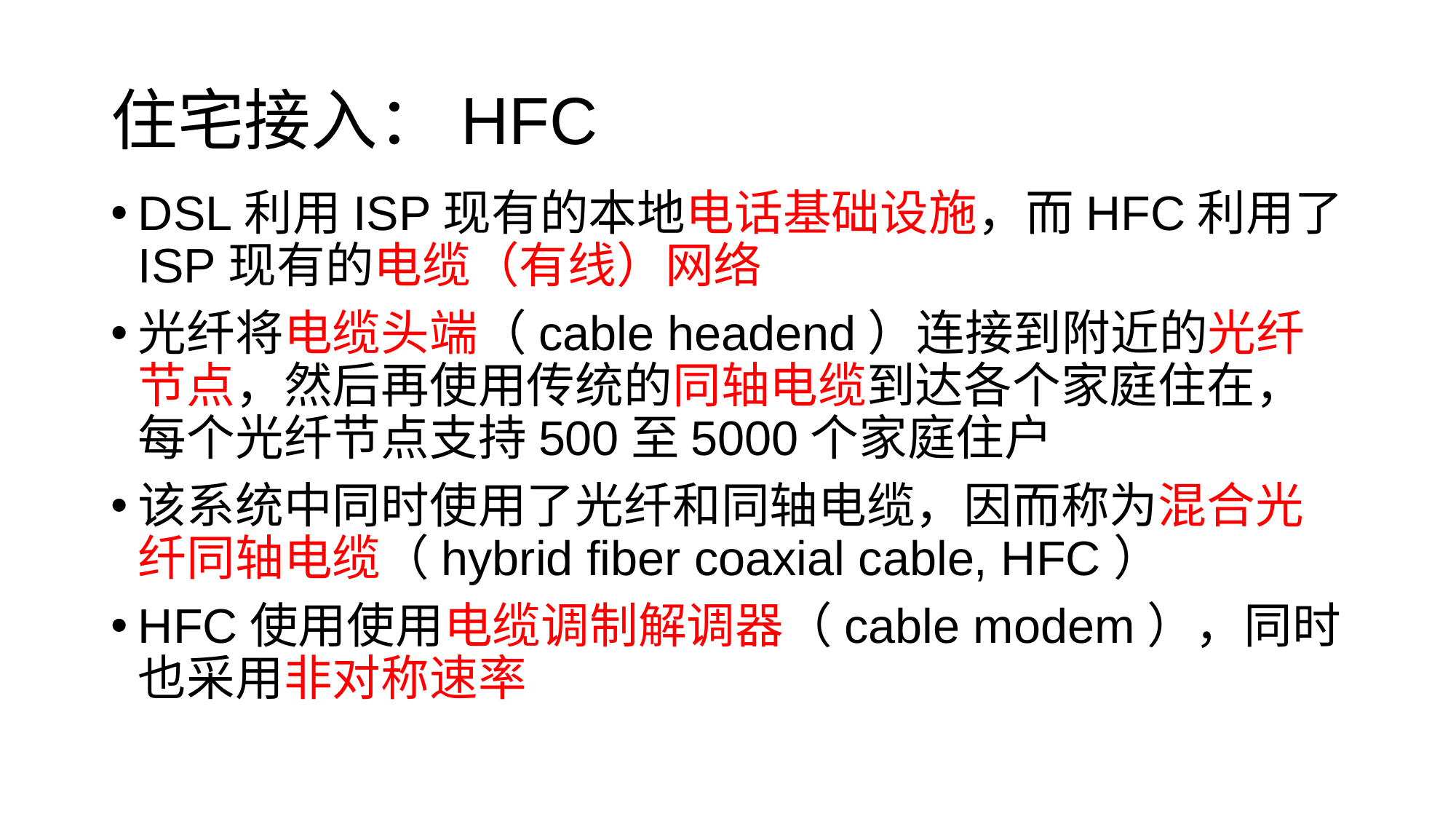

# 住宅接入：HFC
DSL利用ISP现有的本地电话基础设施，而HFC利用了ISP现有的电缆（有线）网络
光纤将电缆头端（cable headend）连接到附近的光纤节点，然后再使用传统的同轴电缆到达各个家庭住在，每个光纤节点支持500至5000个家庭住户
该系统中同时使用了光纤和同轴电缆，因而称为混合光纤同轴电缆（hybrid fiber coaxial cable, HFC）
HFC使用使用电缆调制解调器（cable modem），同时也采用非对称速率